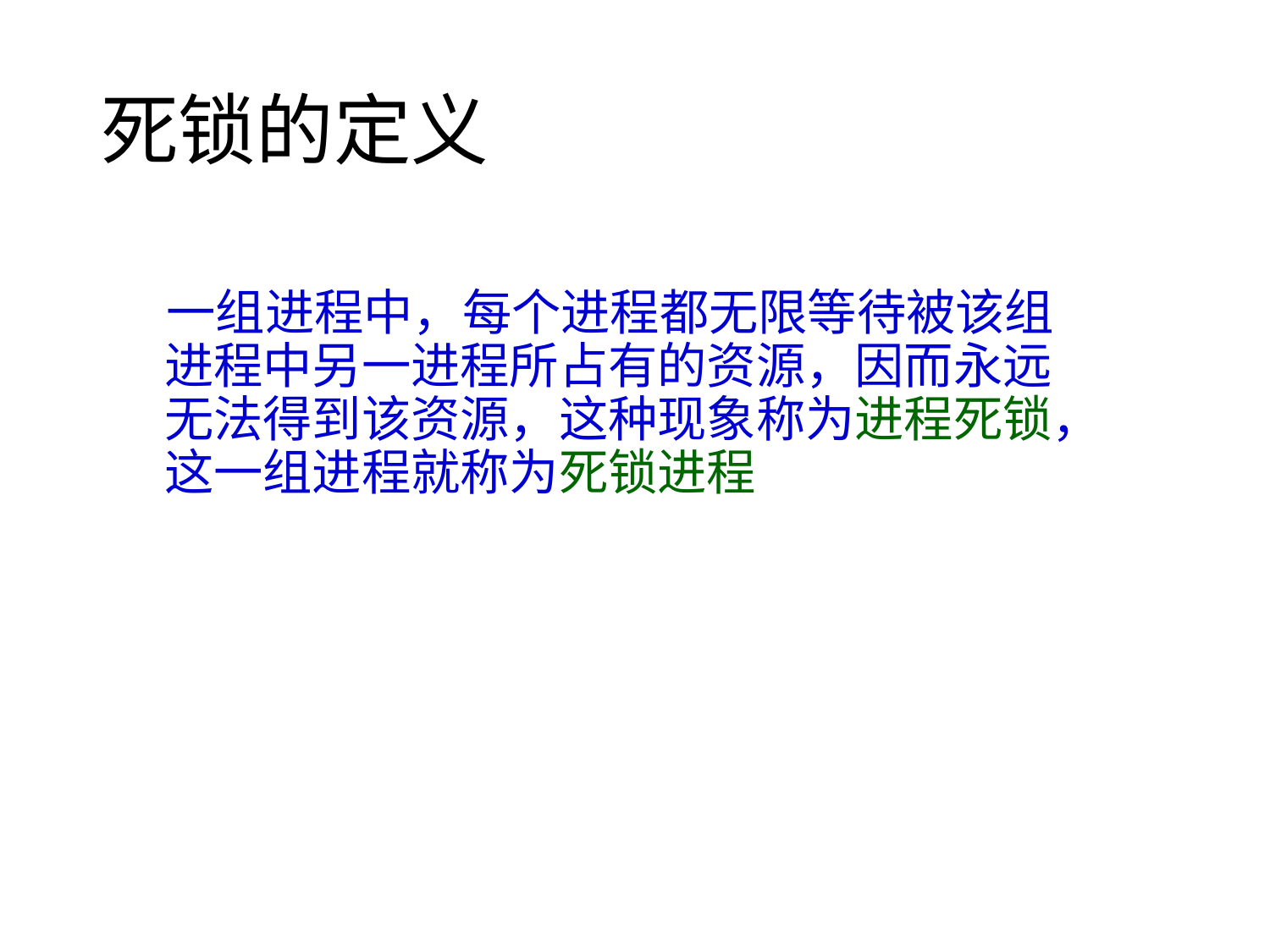

# 死锁的定义
  一组进程中，每个进程都无限等待被该组进程中另一进程所占有的资源，因而永远无法得到该资源，这种现象称为进程死锁，这一组进程就称为死锁进程